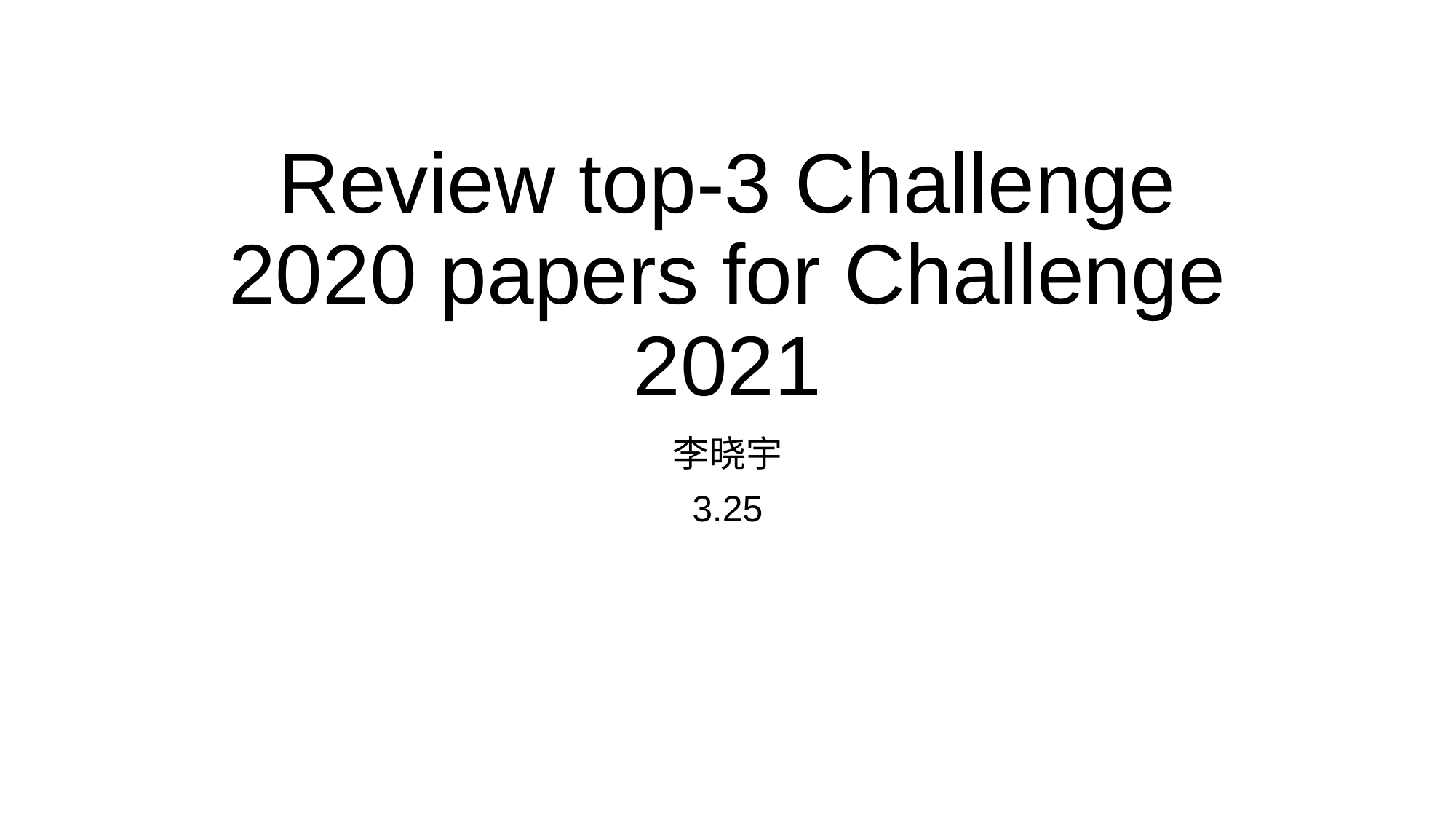

# Review top-3 Challenge 2020 papers for Challenge 2021
李晓宇
3.25